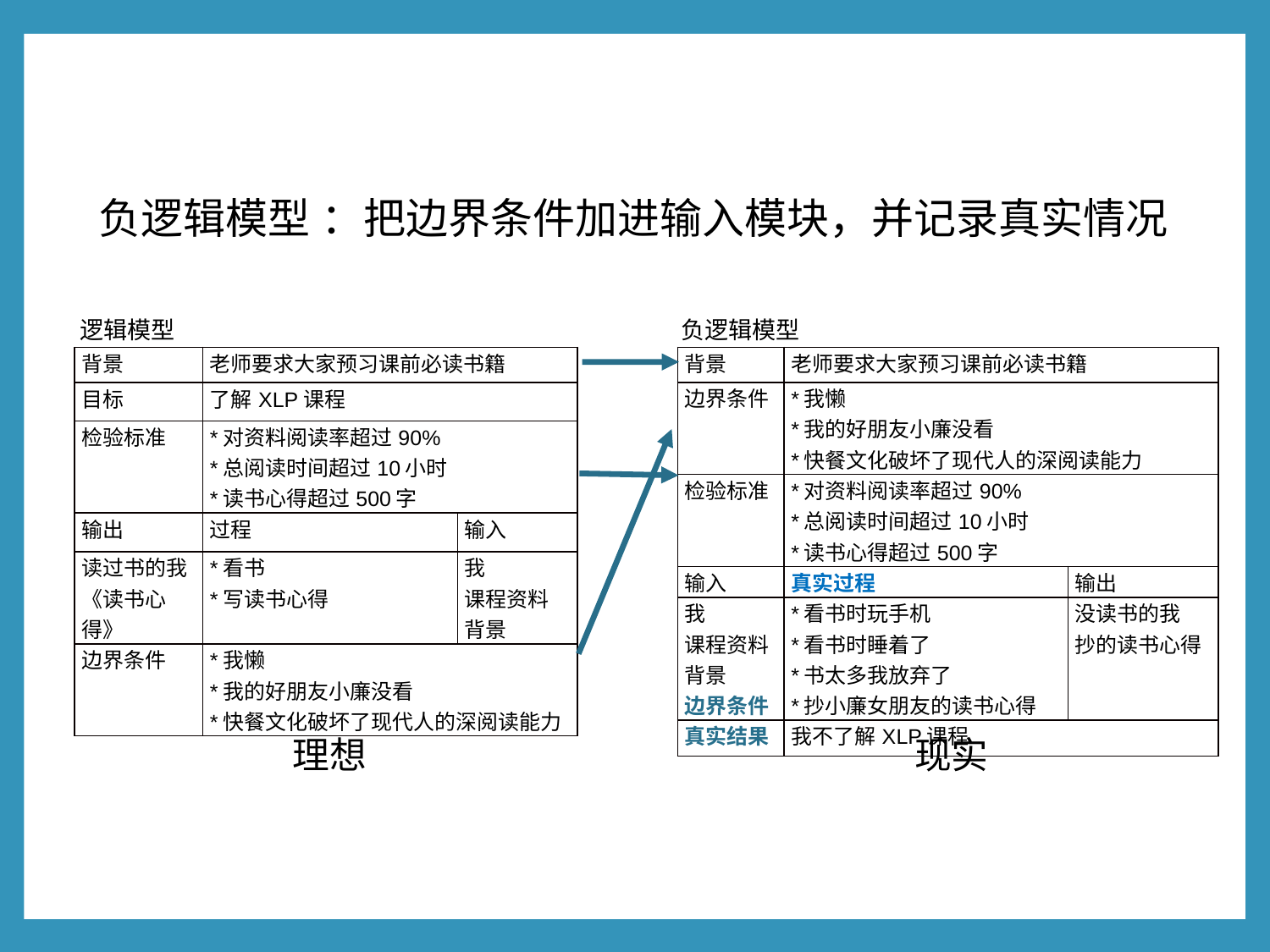

负逻辑模型
：把边界条件加进输入模块，并记录真实情况
逻辑模型
负逻辑模型
| 背景 | 老师要求大家预习课前必读书籍 |  |
| --- | --- | --- |
| 目标 | 了解XLP课程 |  |
| 检验标准 | \*对资料阅读率超过90% \*总阅读时间超过10小时 \*读书心得超过500字 |  |
| 输出 | 过程 | 输入 |
| 读过书的我 《读书心得》 | \*看书 \*写读书心得 | 我 课程资料 背景 |
| 边界条件 | \*我懒 \*我的好朋友小廉没看 \*快餐文化破坏了现代人的深阅读能力 |  |
| 背景 | 老师要求大家预习课前必读书籍 |  |
| --- | --- | --- |
| 边界条件 | \*我懒 \*我的好朋友小廉没看 \*快餐文化破坏了现代人的深阅读能力 |  |
| 检验标准 | \*对资料阅读率超过90% \*总阅读时间超过10小时 \*读书心得超过500字 |  |
| 输入 | 真实过程 | 输出 |
| 我 课程资料 背景 边界条件 | \*看书时玩手机 \*看书时睡着了 \*书太多我放弃了 \*抄小廉女朋友的读书心得 | 没读书的我 抄的读书心得 |
| 真实结果 | 我不了解XLP课程 |  |
理想
现实